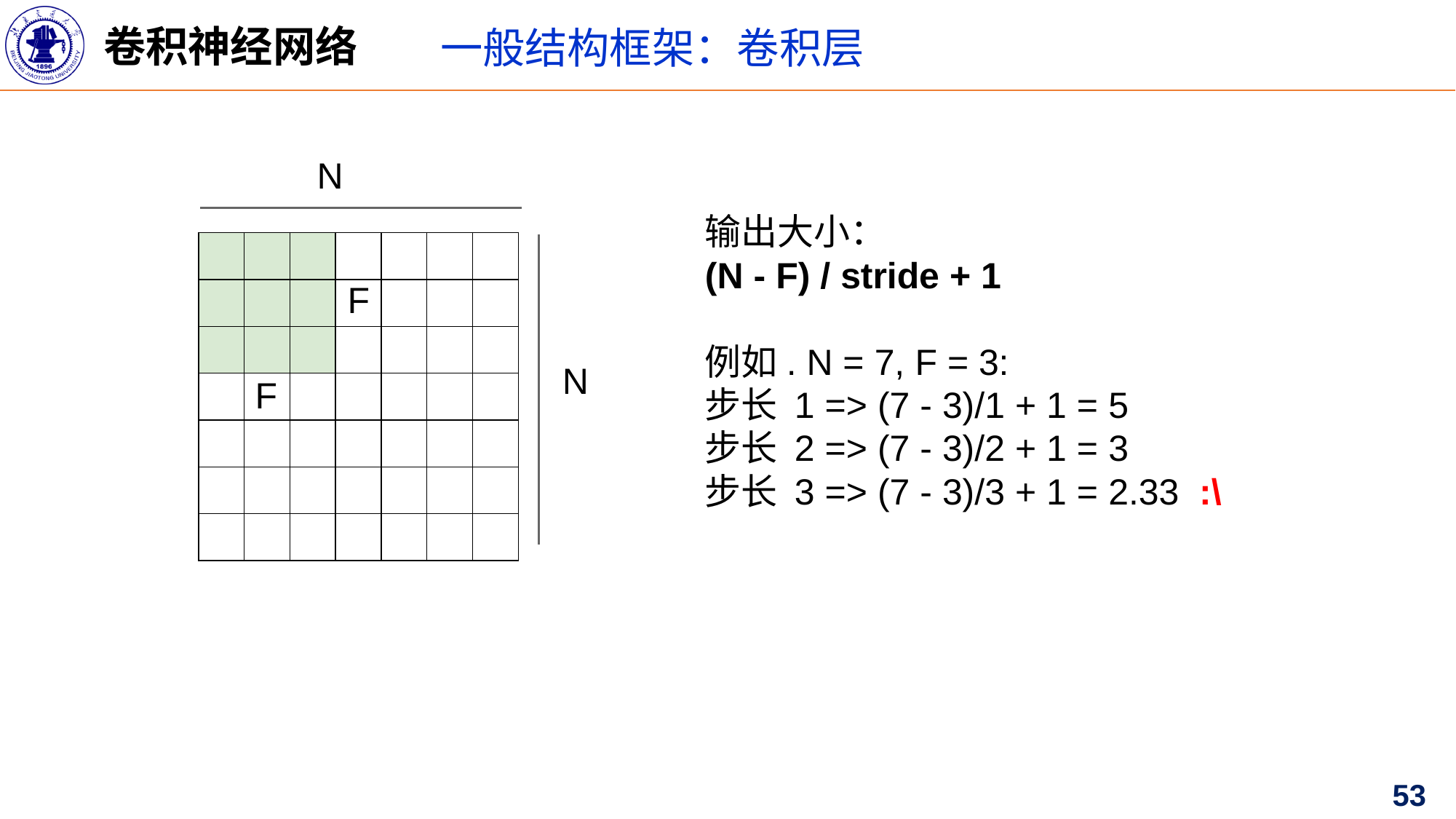

卷积神经网络
一般结构框架：卷积层
N
输出大小：
(N - F) / stride + 1

|  |  |  |  |  |  |  |
| --- | --- | --- | --- | --- | --- | --- |
|  |  |  | F |  |  |  |
|  |  |  |  |  |  |  |
|  | F |  |  |  |  |  |
|  |  |  |  |  |  |  |
|  |  |  |  |  |  |  |
|  |  |  |  |  |  |  |

例如. N = 7, F = 3:
步长 1 => (7 - 3)/1 + 1 = 5
步长 2 => (7 - 3)/2 + 1 = 3
步长 3 => (7 - 3)/3 + 1 = 2.33  :\
N